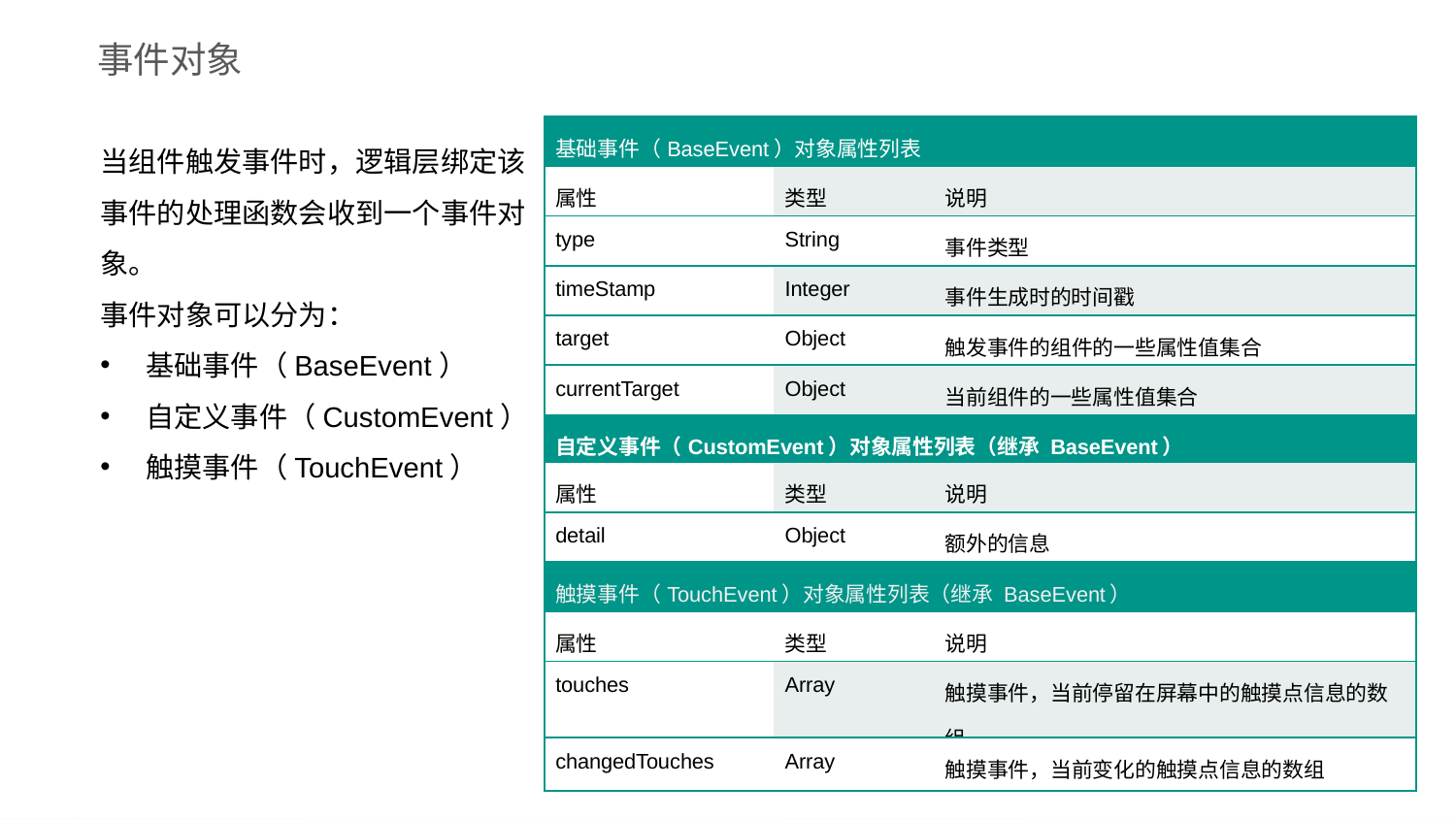

事件对象
| 基础事件（BaseEvent）对象属性列表 |  |  |
| --- | --- | --- |
| 属性 | 类型 | 说明 |
| type | String | 事件类型 |
| timeStamp | Integer | 事件生成时的时间戳 |
| target | Object | 触发事件的组件的一些属性值集合 |
| currentTarget | Object | 当前组件的一些属性值集合 |
| 自定义事件（CustomEvent）对象属性列表（继承 BaseEvent） |  |  |
| 属性 | 类型 | 说明 |
| detail | Object | 额外的信息 |
| 触摸事件（TouchEvent）对象属性列表（继承 BaseEvent） |  |  |
| 属性 | 类型 | 说明 |
| touches | Array | 触摸事件，当前停留在屏幕中的触摸点信息的数组 |
| changedTouches | Array | 触摸事件，当前变化的触摸点信息的数组 |
当组件触发事件时，逻辑层绑定该事件的处理函数会收到一个事件对象。
事件对象可以分为：
基础事件（BaseEvent）
自定义事件（CustomEvent）
触摸事件（TouchEvent）